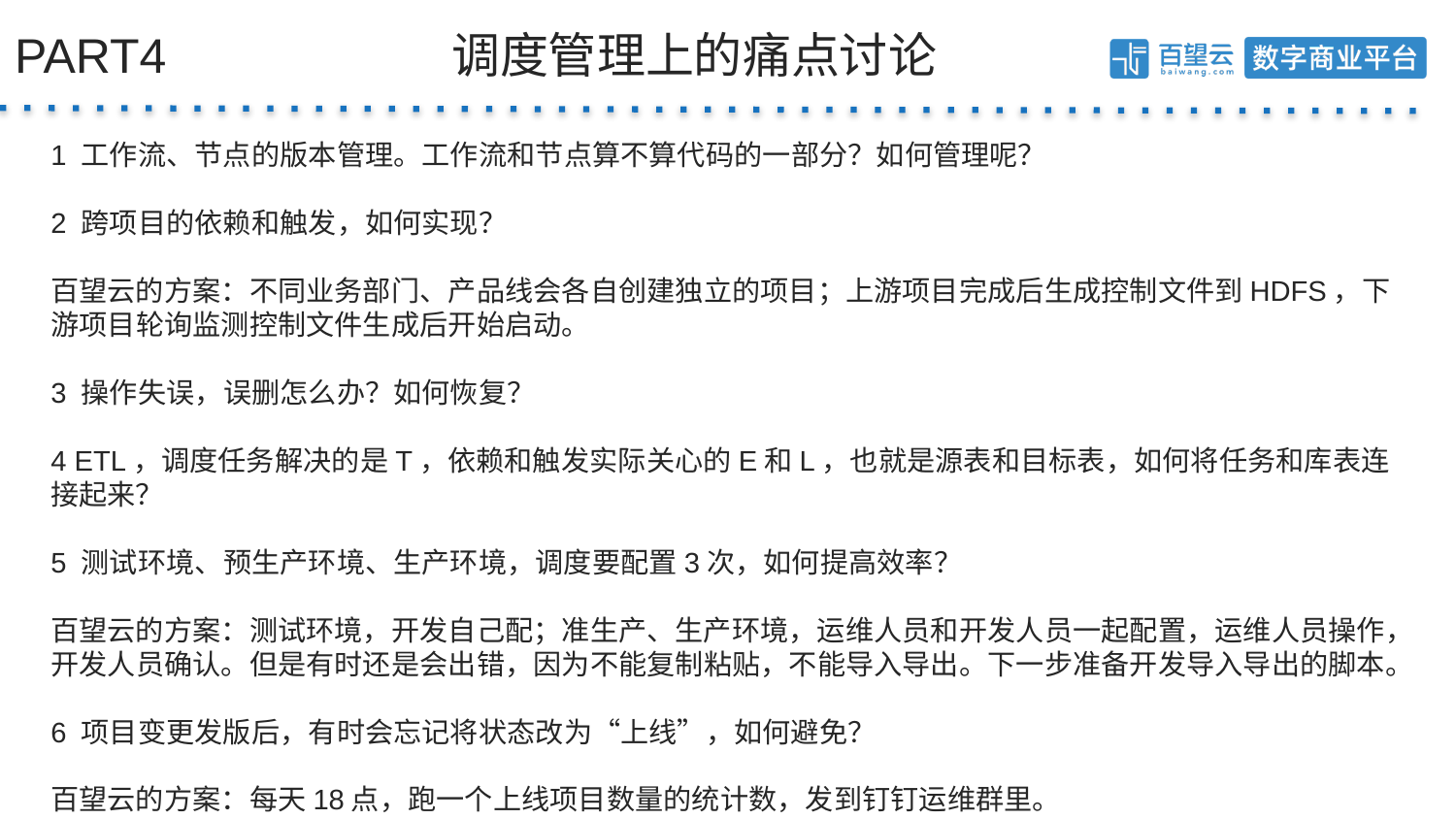

PART4		调度管理上的痛点讨论
1 工作流、节点的版本管理。工作流和节点算不算代码的一部分？如何管理呢？

2 跨项目的依赖和触发，如何实现？

百望云的方案：不同业务部门、产品线会各自创建独立的项目；上游项目完成后生成控制文件到HDFS，下游项目轮询监测控制文件生成后开始启动。

3 操作失误，误删怎么办？如何恢复？

4 ETL，调度任务解决的是T，依赖和触发实际关心的E和L，也就是源表和目标表，如何将任务和库表连接起来？

5 测试环境、预生产环境、生产环境，调度要配置3次，如何提高效率？

百望云的方案：测试环境，开发自己配；准生产、生产环境，运维人员和开发人员一起配置，运维人员操作，开发人员确认。但是有时还是会出错，因为不能复制粘贴，不能导入导出。下一步准备开发导入导出的脚本。

6 项目变更发版后，有时会忘记将状态改为“上线”，如何避免？

百望云的方案：每天18点，跑一个上线项目数量的统计数，发到钉钉运维群里。